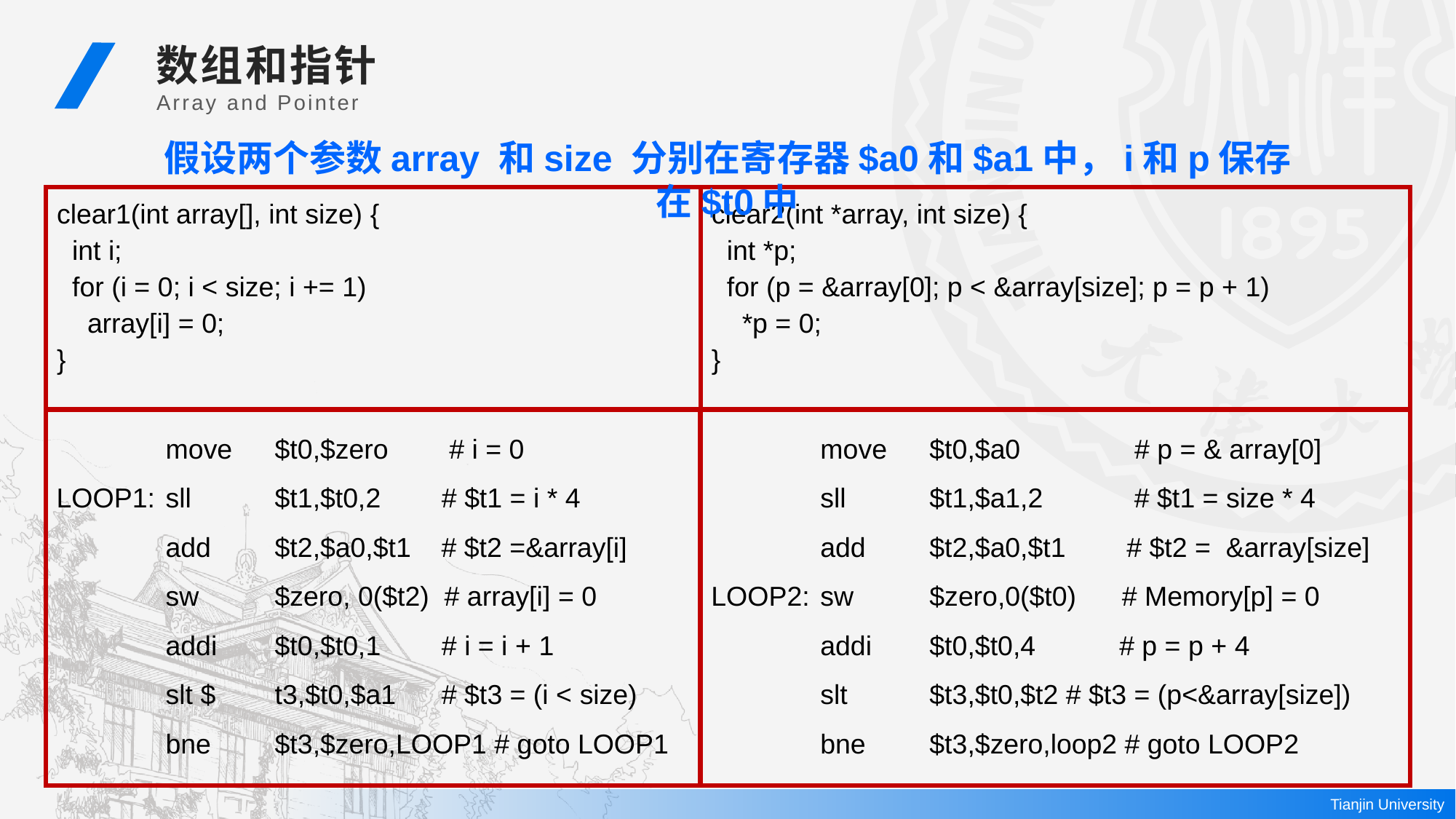

数组和指针
Array and Pointer
假设两个参数array 和size 分别在寄存器$a0和$a1中，i和p保存在$t0中
clear1(int array[], int size) {
  int i;
  for (i = 0; i < size; i += 1)
    array[i] = 0;
}

clear2(int *array, int size) {
  int *p;
  for (p = &array[0]; p < &array[size]; p = p + 1)
    *p = 0;
}
	move 	$t0,$a0               # p = & array[0]
       	sll 	$t1,$a1,2            # $t1 = size * 4
       	add 	$t2,$a0,$t1        # $t2 =  &array[size]
LOOP2: 	sw 	$zero,0($t0)      # Memory[p] = 0
       	addi 	$t0,$t0,4           # p = p + 4
       	slt 	$t3,$t0,$t2 # $t3 = (p<&array[size])
       	bne 	$t3,$zero,loop2 # goto LOOP2

	move 	$t0,$zero        # i = 0
LOOP1: 	sll	$t1,$t0,2        # $t1 = i * 4
       	add 	$t2,$a0,$t1    # $t2 =&array[i]
       	sw 	$zero, 0($t2)  # array[i] = 0
       	addi 	$t0,$t0,1        # i = i + 1
       	slt $	t3,$t0,$a1      # $t3 = (i < size)
       	bne 	$t3,$zero,LOOP1 # goto LOOP1